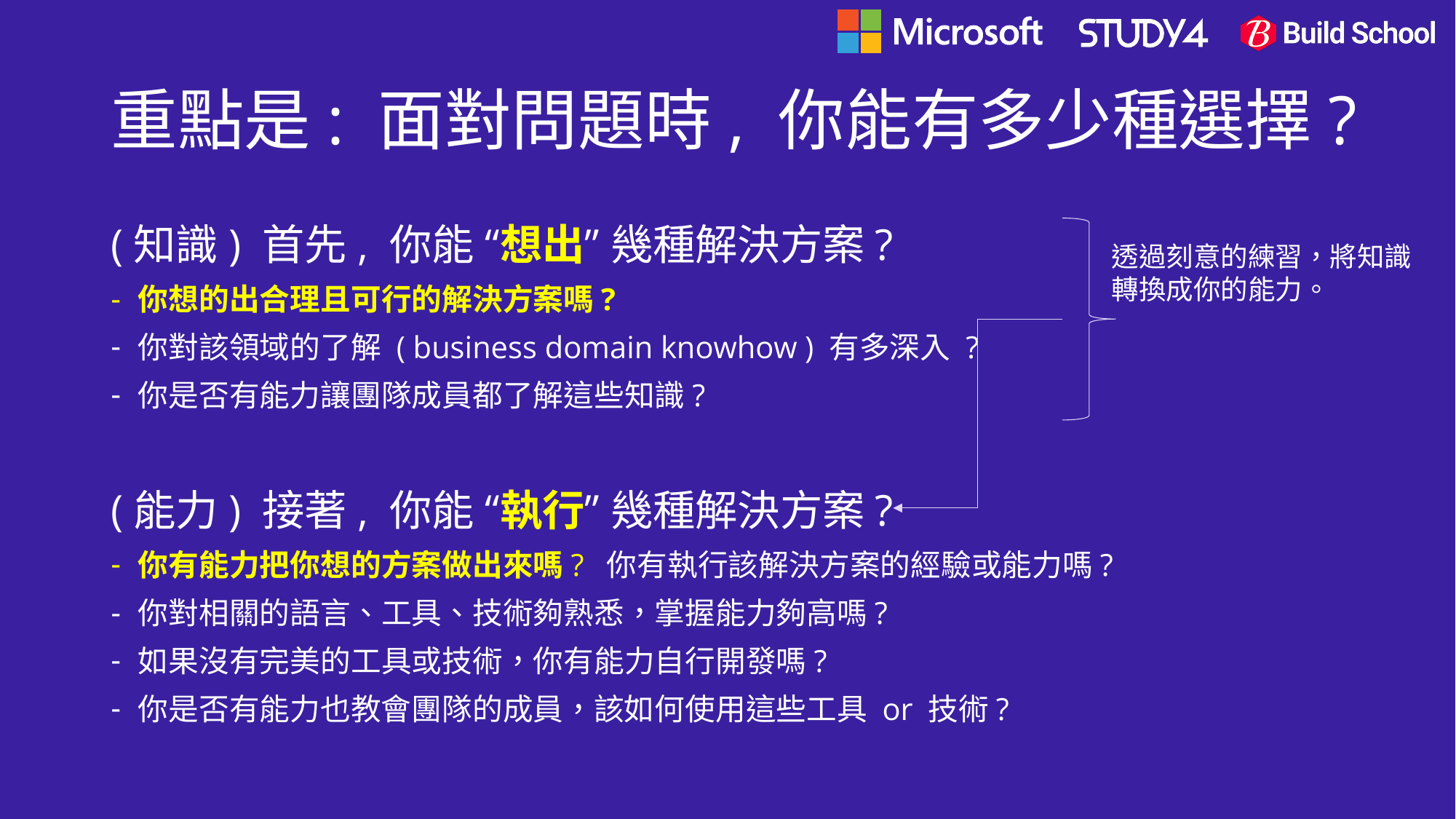

# 重點是: 面對問題時, 你能有多少種選擇?
(知識) 首先, 你能 “想出” 幾種解決方案?
你想的出合理且可行的解決方案嗎?
你對該領域的了解 ( business domain knowhow ) 有多深入 ?
你是否有能力讓團隊成員都了解這些知識?

(能力) 接著, 你能 “執行” 幾種解決方案?
你有能力把你想的方案做出來嗎?  你有執行該解決方案的經驗或能力嗎?
你對相關的語言、工具、技術夠熟悉，掌握能力夠高嗎?
如果沒有完美的工具或技術，你有能力自行開發嗎?
你是否有能力也教會團隊的成員，該如何使用這些工具 or 技術?

透過刻意的練習，將知識
轉換成你的能力。